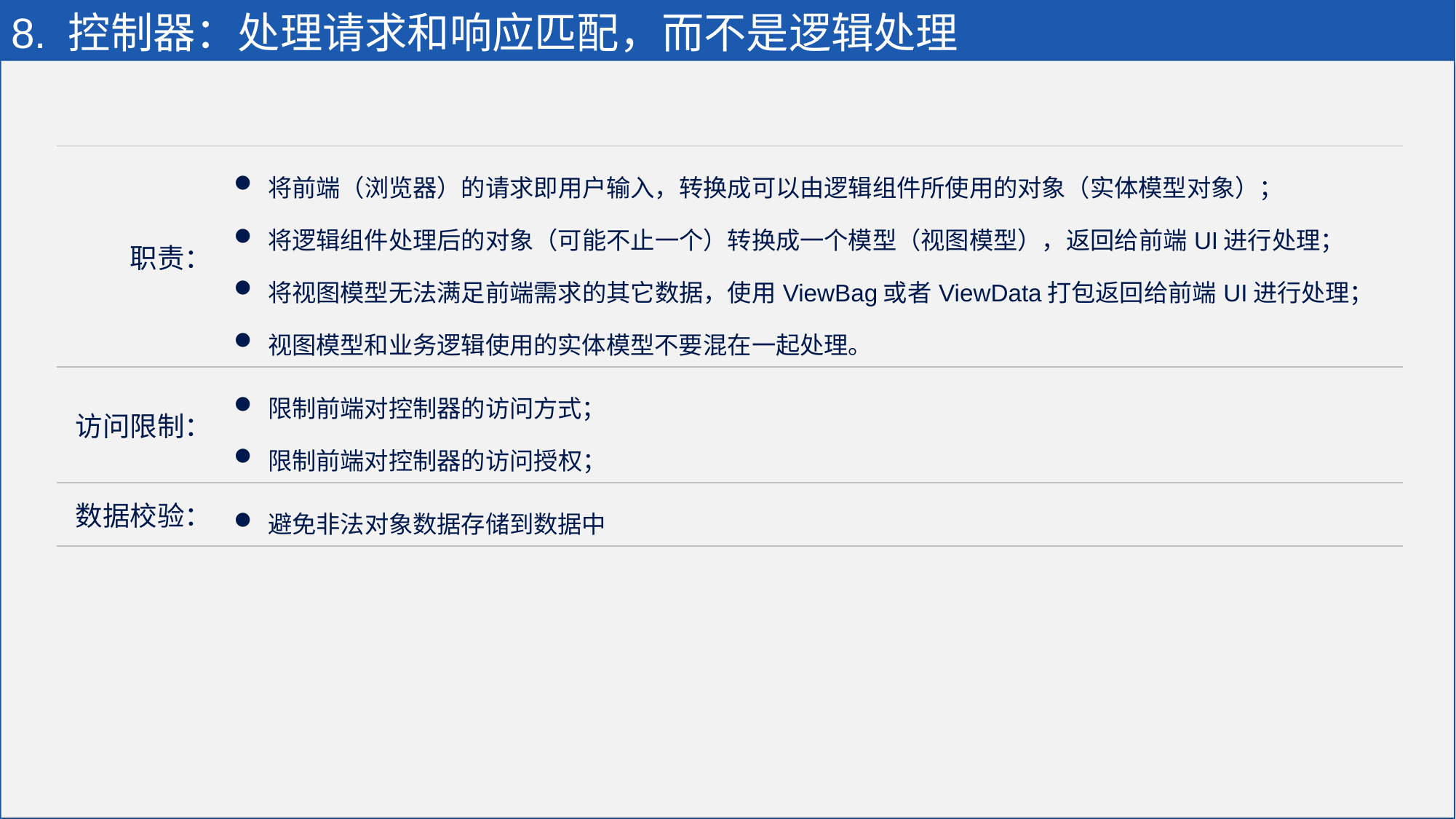

# 8. 控制器：处理请求和响应匹配，而不是逻辑处理
| 职责： | 将前端（浏览器）的请求即用户输入，转换成可以由逻辑组件所使用的对象（实体模型对象）； 将逻辑组件处理后的对象（可能不止一个）转换成一个模型（视图模型），返回给前端UI进行处理； 将视图模型无法满足前端需求的其它数据，使用ViewBag或者ViewData打包返回给前端UI进行处理； 视图模型和业务逻辑使用的实体模型不要混在一起处理。 |
| --- | --- |
| 访问限制： | 限制前端对控制器的访问方式； 限制前端对控制器的访问授权； |
| 数据校验： | 避免非法对象数据存储到数据中 |